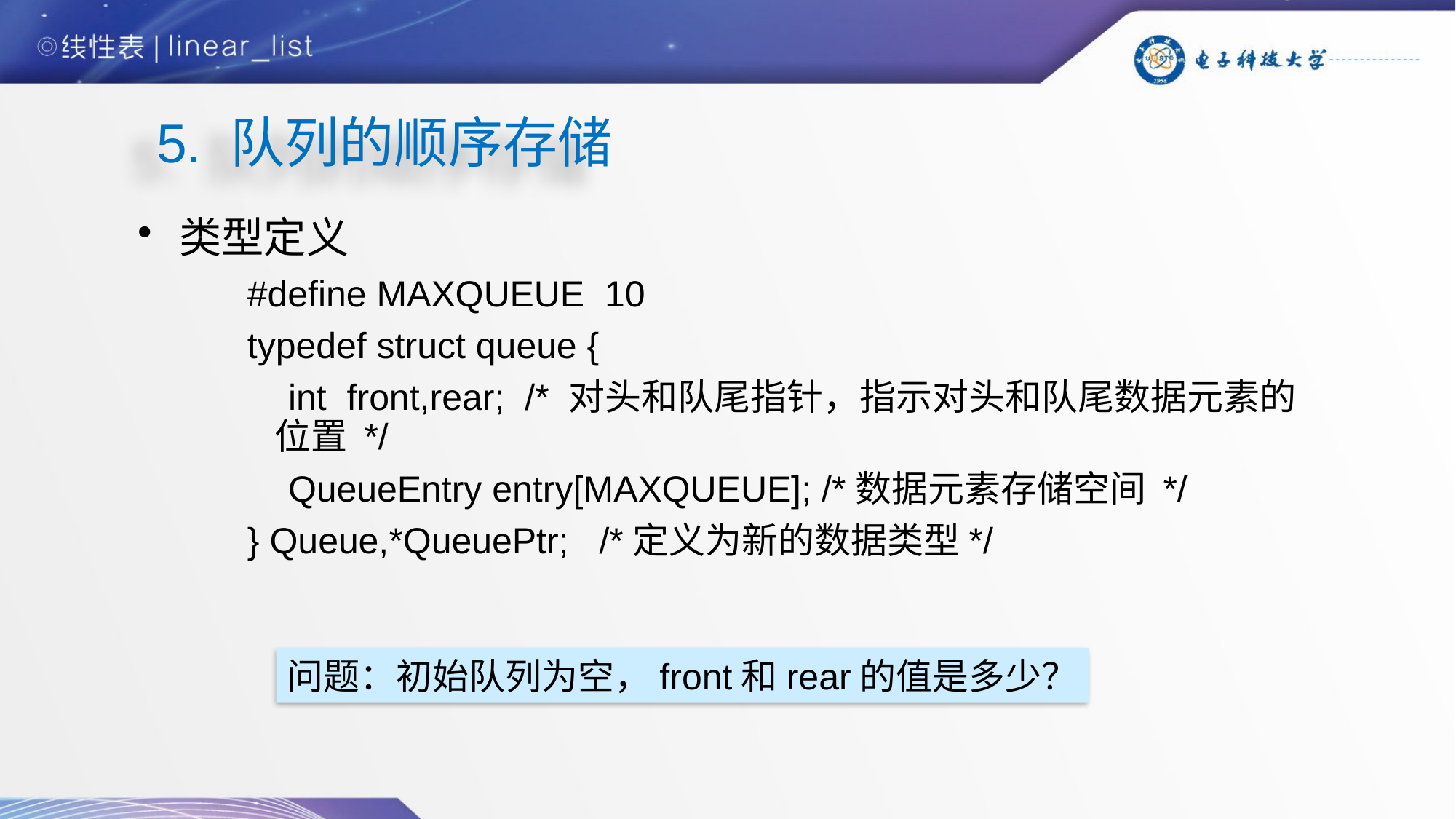

# 5. 队列的顺序存储
类型定义
#define MAXQUEUE  10
typedef struct queue {
    int  front,rear;  /* 对头和队尾指针，指示对头和队尾数据元素的位置 */
    QueueEntry entry[MAXQUEUE]; /*数据元素存储空间 */
} Queue,*QueuePtr;   /*定义为新的数据类型*/

问题：初始队列为空，front和rear的值是多少？